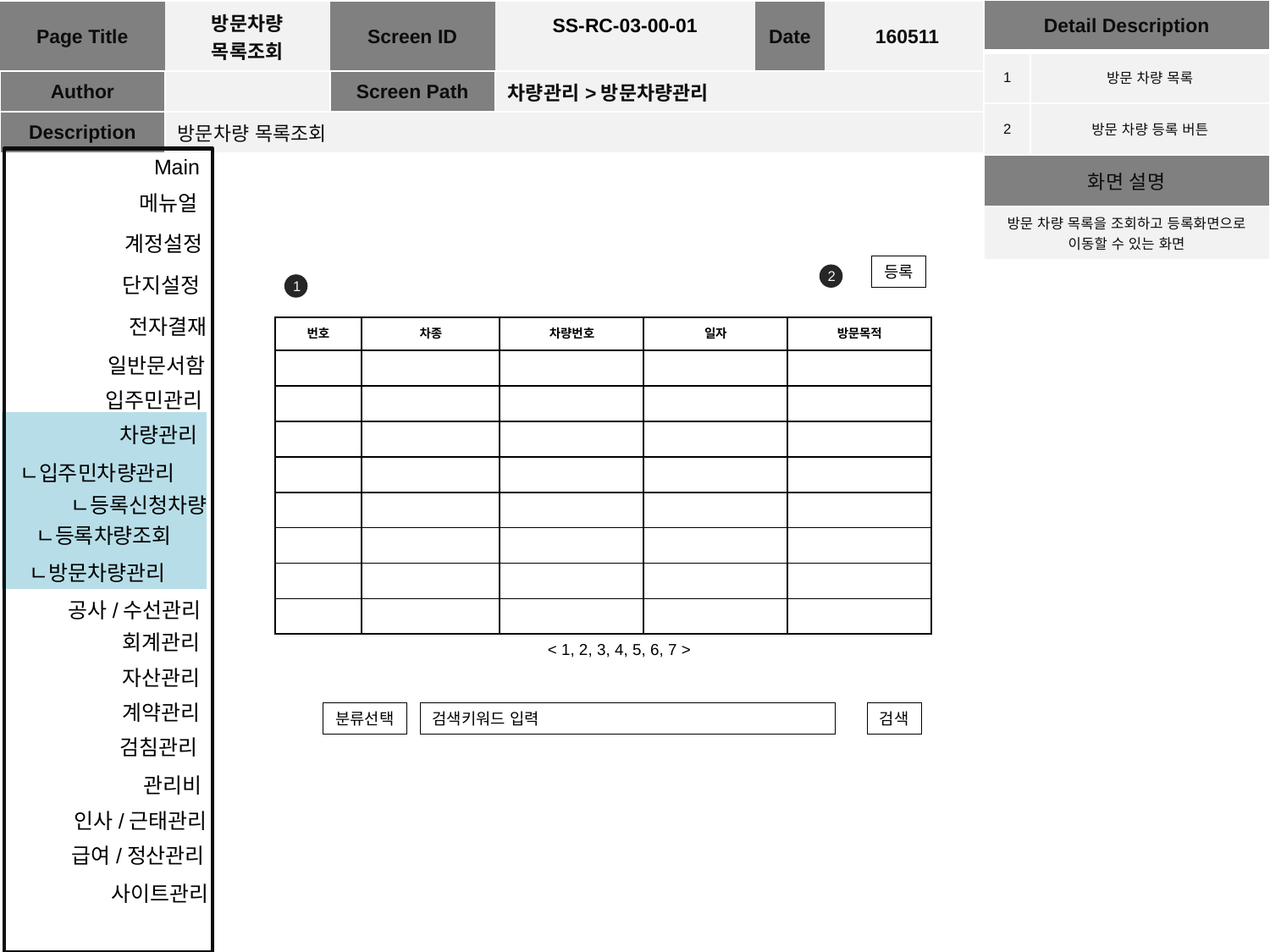

| Detail Description |  |
| --- | --- |
| 1 | 방문 차량 목록 |
| 2 | 방문 차량 등록 버튼 |
| 화면 설명 |  |
| 방문 차량 목록을 조회하고 등록화면으로 이동할 수 있는 화면 |  |
| Page Title | 방문차량 목록조회 | Screen ID | SS-RC-03-00-01 | Date | 160511 |
| --- | --- | --- | --- | --- | --- |
| Author |  | Screen Path | 차량관리>방문차량관리 |  |  |
| Description | 방문차량 목록조회 |  |  |  |  |
Main

메뉴얼
계정설정
등록
2

단지설정
1

전자결재
| 번호 | 차종 | 차량번호 | 일자 | 방문목적 |
| --- | --- | --- | --- | --- |
|  |  |  |  |  |
|  |  |  |  |  |
|  |  |  |  |  |
|  |  |  |  |  |
|  |  |  |  |  |
|  |  |  |  |  |
|  |  |  |  |  |
|  |  |  |  |  |
일반문서함
입주민관리

차량관리
ㄴ입주민차량관리
ㄴ등록신청차량
ㄴ등록차량조회
ㄴ방문차량관리
공사/수선관리
회계관리
< 1, 2, 3, 4, 5, 6, 7 >
자산관리
계약관리
분류선택
검색키워드 입력
검색
검침관리
관리비
인사/근태관리
급여/정산관리
사이트관리